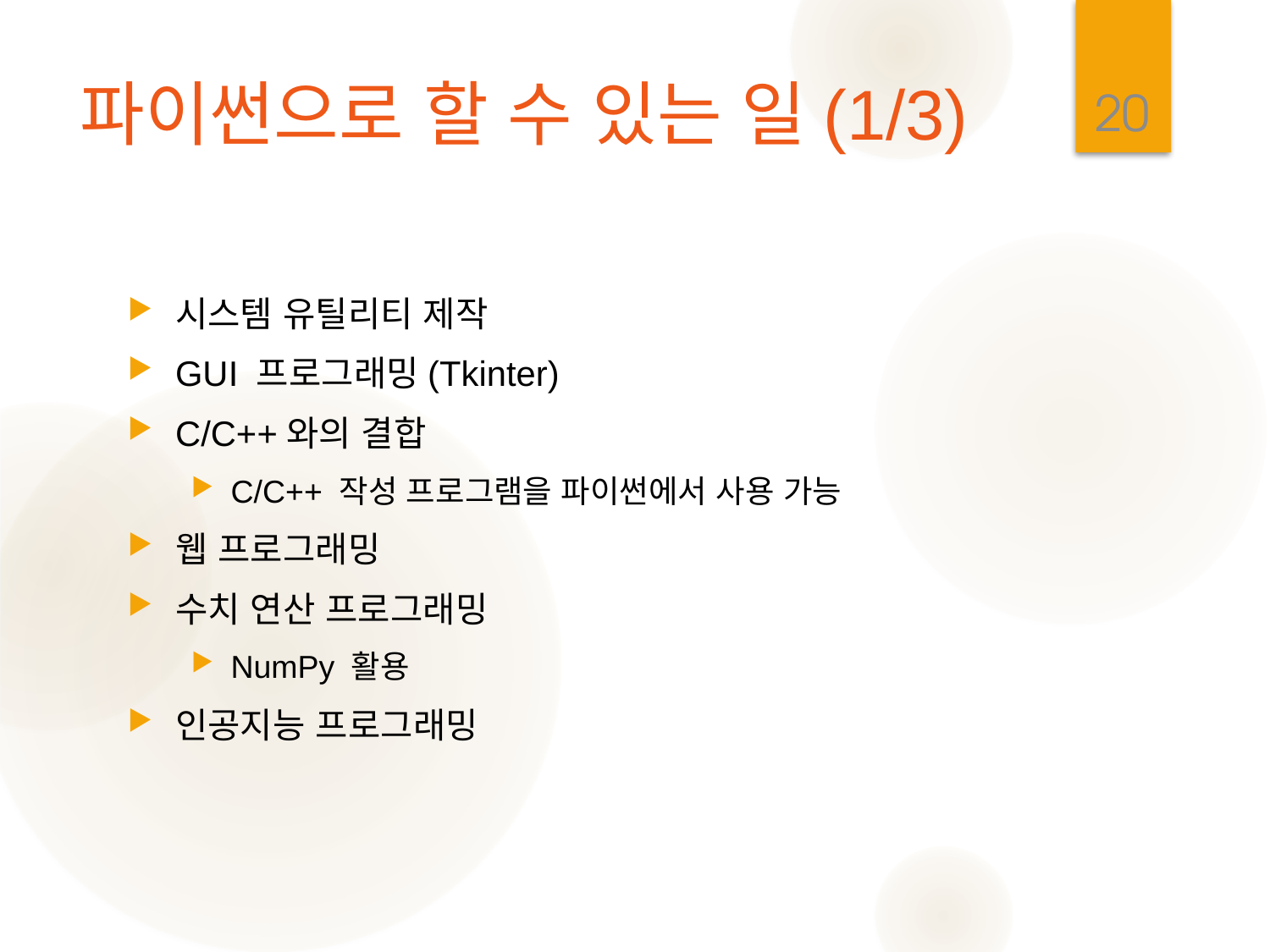

20
# 파이썬으로 할 수 있는 일(1/3)
시스템 유틸리티 제작
GUI 프로그래밍(Tkinter)
C/C++와의 결합
C/C++ 작성 프로그램을 파이썬에서 사용 가능
웹 프로그래밍
수치 연산 프로그래밍
NumPy 활용
인공지능 프로그래밍